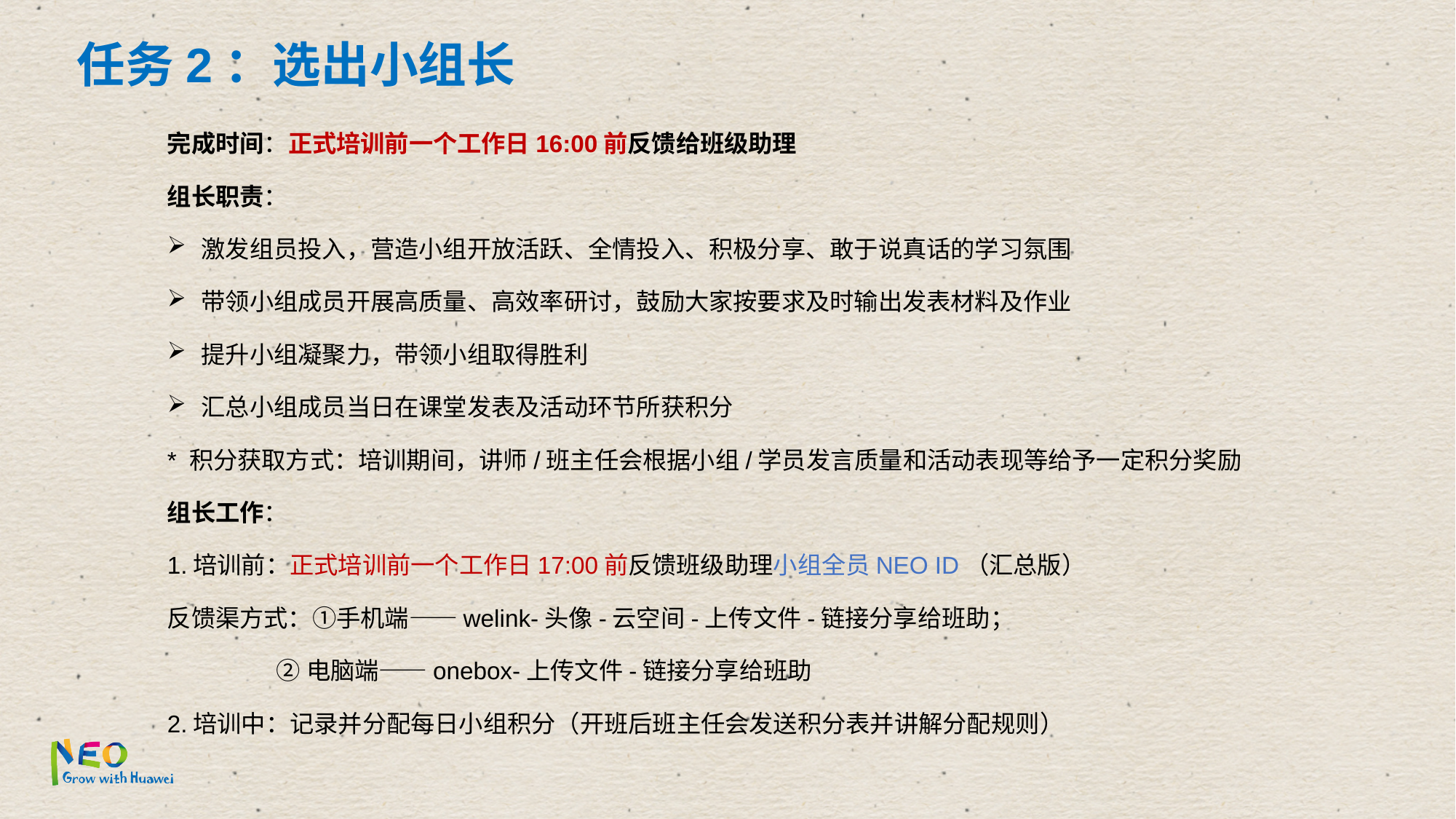

任务2：选出小组长
完成时间：正式培训前一个工作日16:00前反馈给班级助理
组长职责：
激发组员投入，营造小组开放活跃、全情投入、积极分享、敢于说真话的学习氛围
带领小组成员开展高质量、高效率研讨，鼓励大家按要求及时输出发表材料及作业
提升小组凝聚力，带领小组取得胜利
汇总小组成员当日在课堂发表及活动环节所获积分
* 积分获取方式：培训期间，讲师/班主任会根据小组/学员发言质量和活动表现等给予一定积分奖励
组长工作：
1.培训前：正式培训前一个工作日17:00前反馈班级助理小组全员NEO ID（汇总版）
反馈渠方式：①手机端——welink-头像-云空间-上传文件-链接分享给班助；
                    ②电脑端——onebox-上传文件-链接分享给班助
2.培训中：记录并分配每日小组积分（开班后班主任会发送积分表并讲解分配规则）